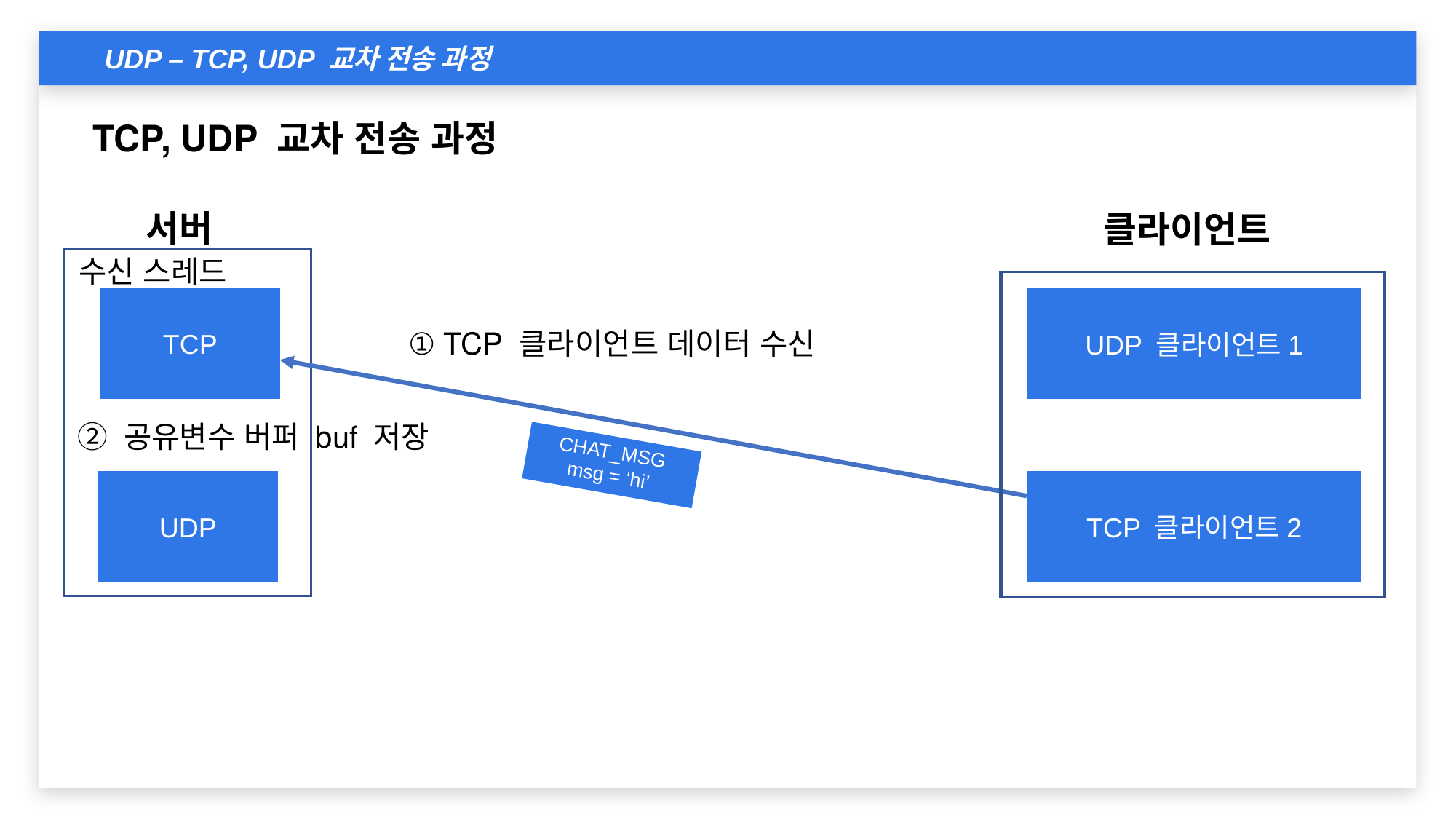

UDP – TCP, UDP 교차 전송 과정

①`
TCP, UDP 교차 전송 과정
서버
클라이언트
수신 스레드

TCP

UDP 클라이언트1
① TCP 클라이언트 데이터 수신

② 공유변수 버퍼 buf 저장
CHAT_MSG
msg = ‘hi’

UDP

TCP 클라이언트2